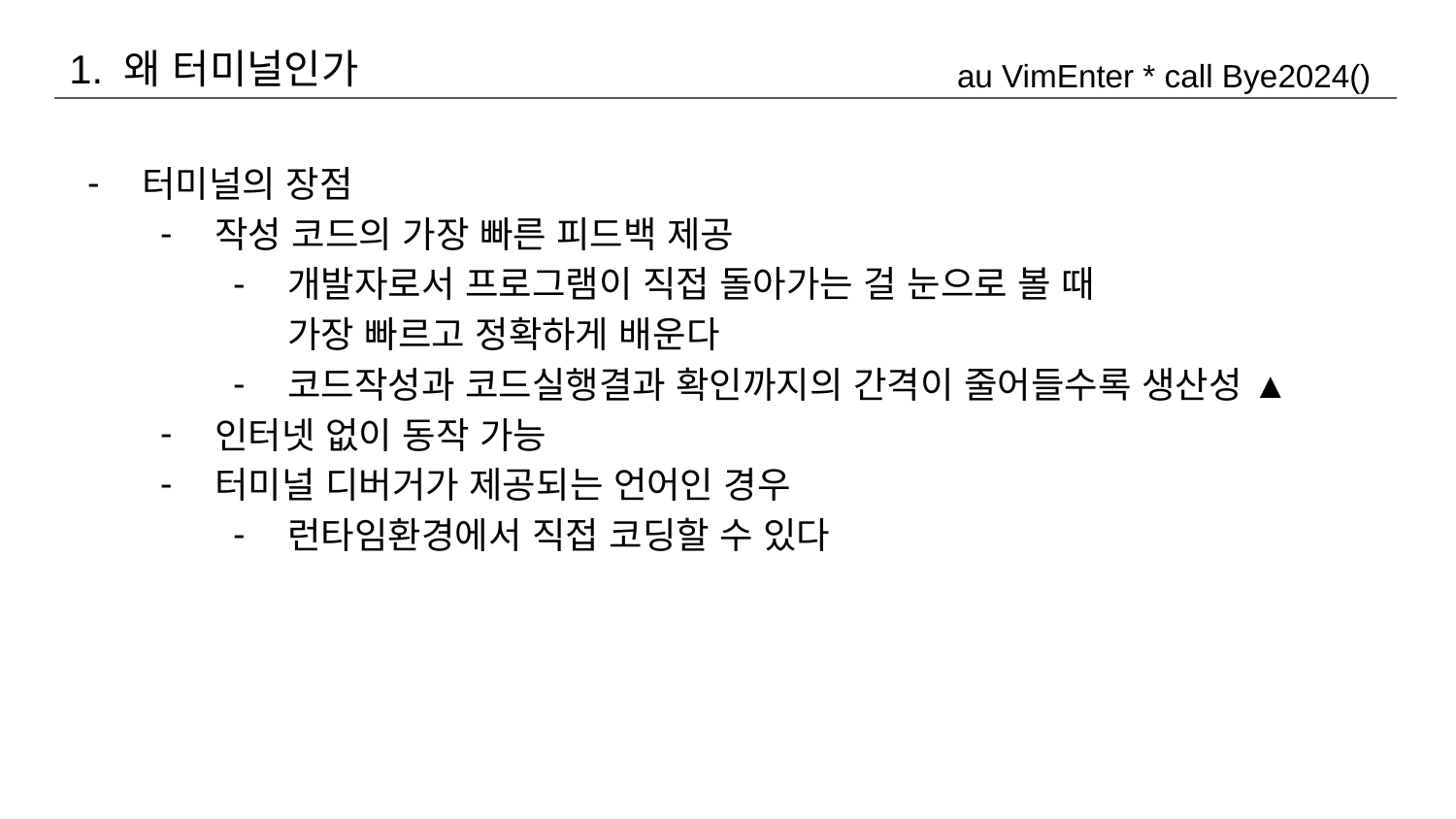

1. 왜 터미널인가
au VimEnter * call Bye2024()
터미널의 장점
작성 코드의 가장 빠른 피드백 제공
개발자로서 프로그램이 직접 돌아가는 걸 눈으로 볼 때
가장 빠르고 정확하게 배운다
코드작성과 코드실행결과 확인까지의 간격이 줄어들수록 생산성 ▲
인터넷 없이 동작 가능
터미널 디버거가 제공되는 언어인 경우
런타임환경에서 직접 코딩할 수 있다